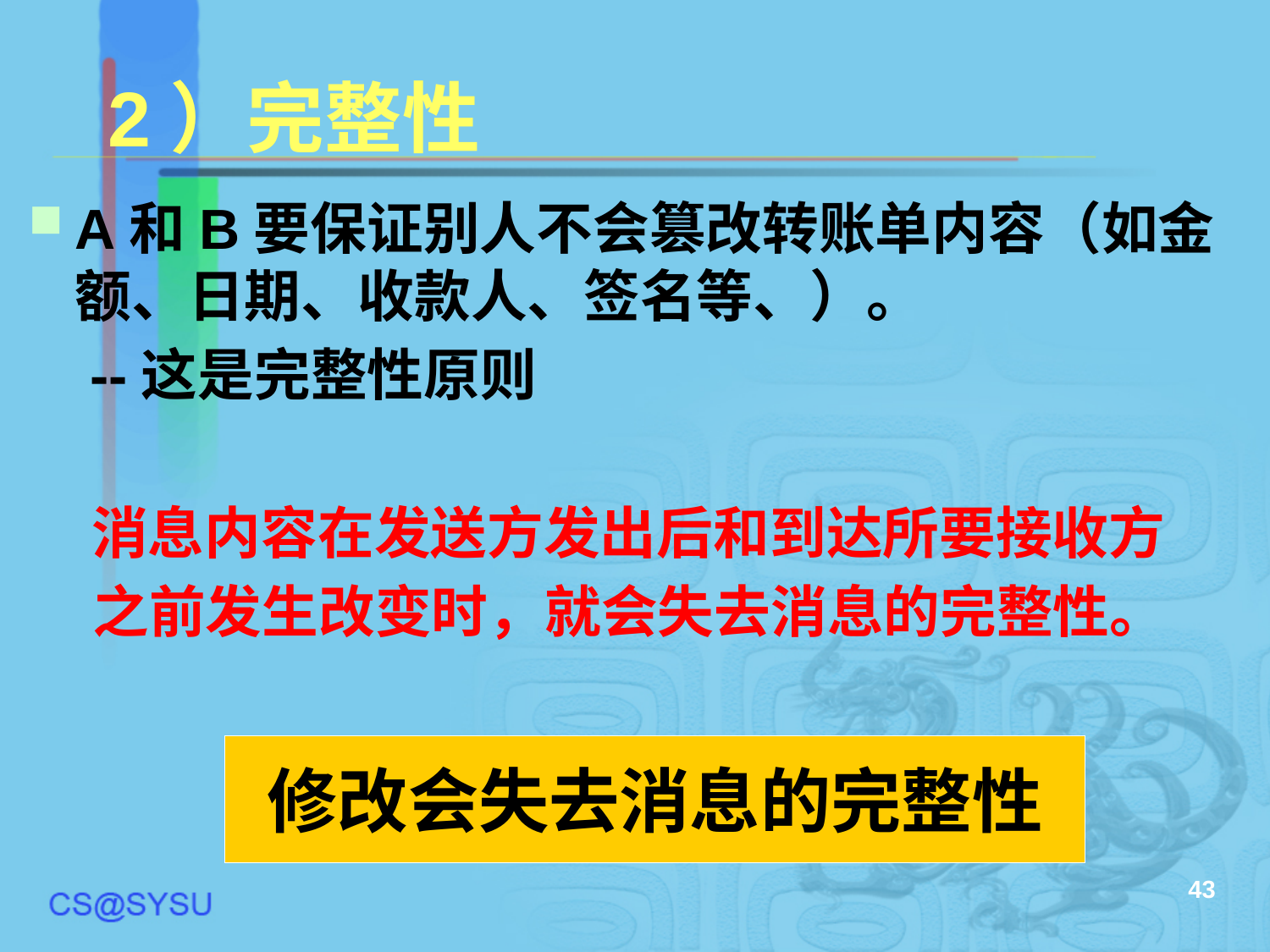

# 2）完整性
A和B要保证别人不会篡改转账单内容（如金额、日期、收款人、签名等、）。
    --这是完整性原则

    消息内容在发送方发出后和到达所要接收方
    之前发生改变时，就会失去消息的完整性。

修改会失去消息的完整性

43
43